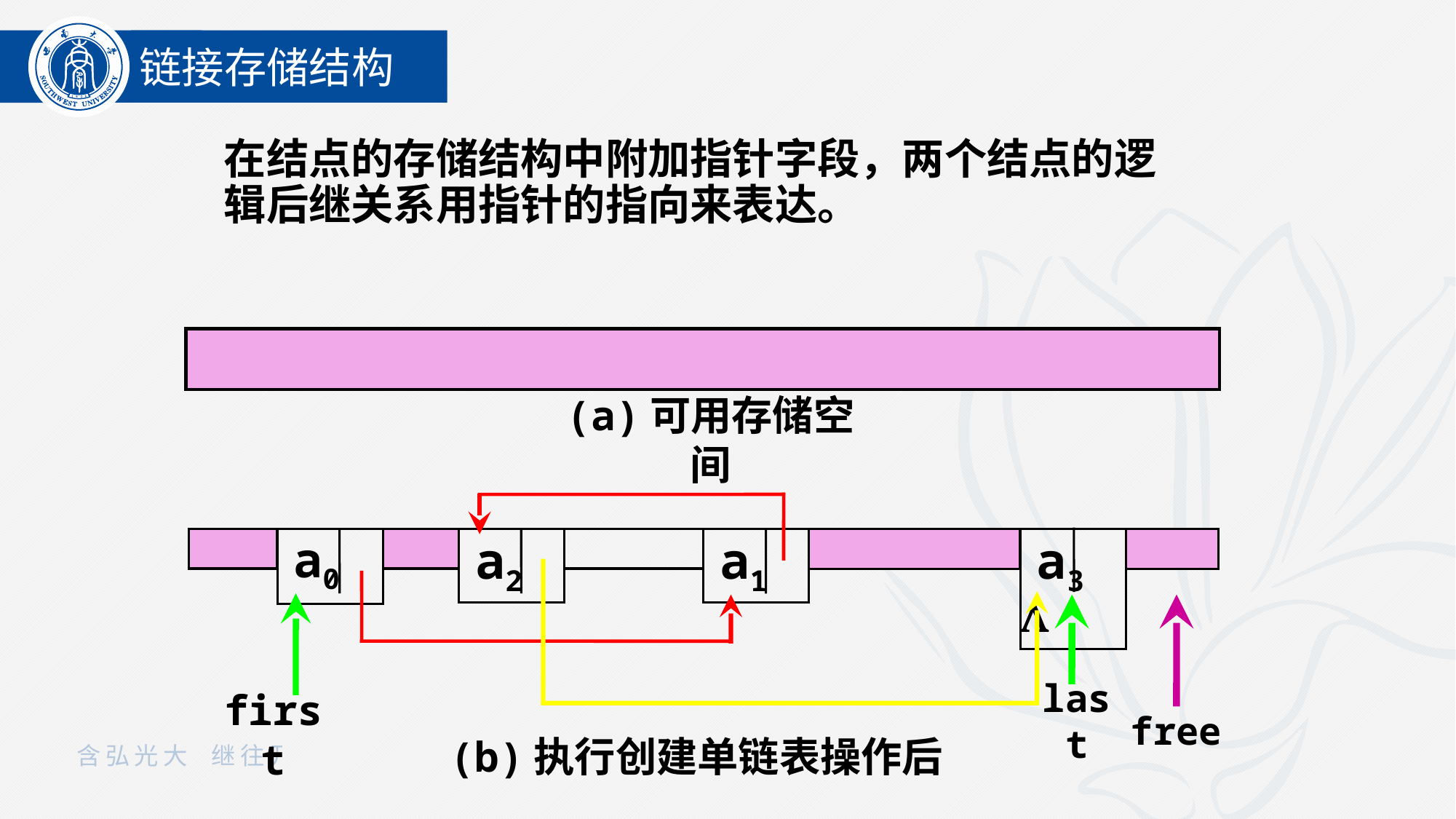

链接存储结构
在结点的存储结构中附加指针字段，两个结点的逻辑后继关系用指针的指向来表达。

(a)可用存储空间

 a3  Λ
 a2

 a0

 a1

first

last
free
(b)执行创建单链表操作后